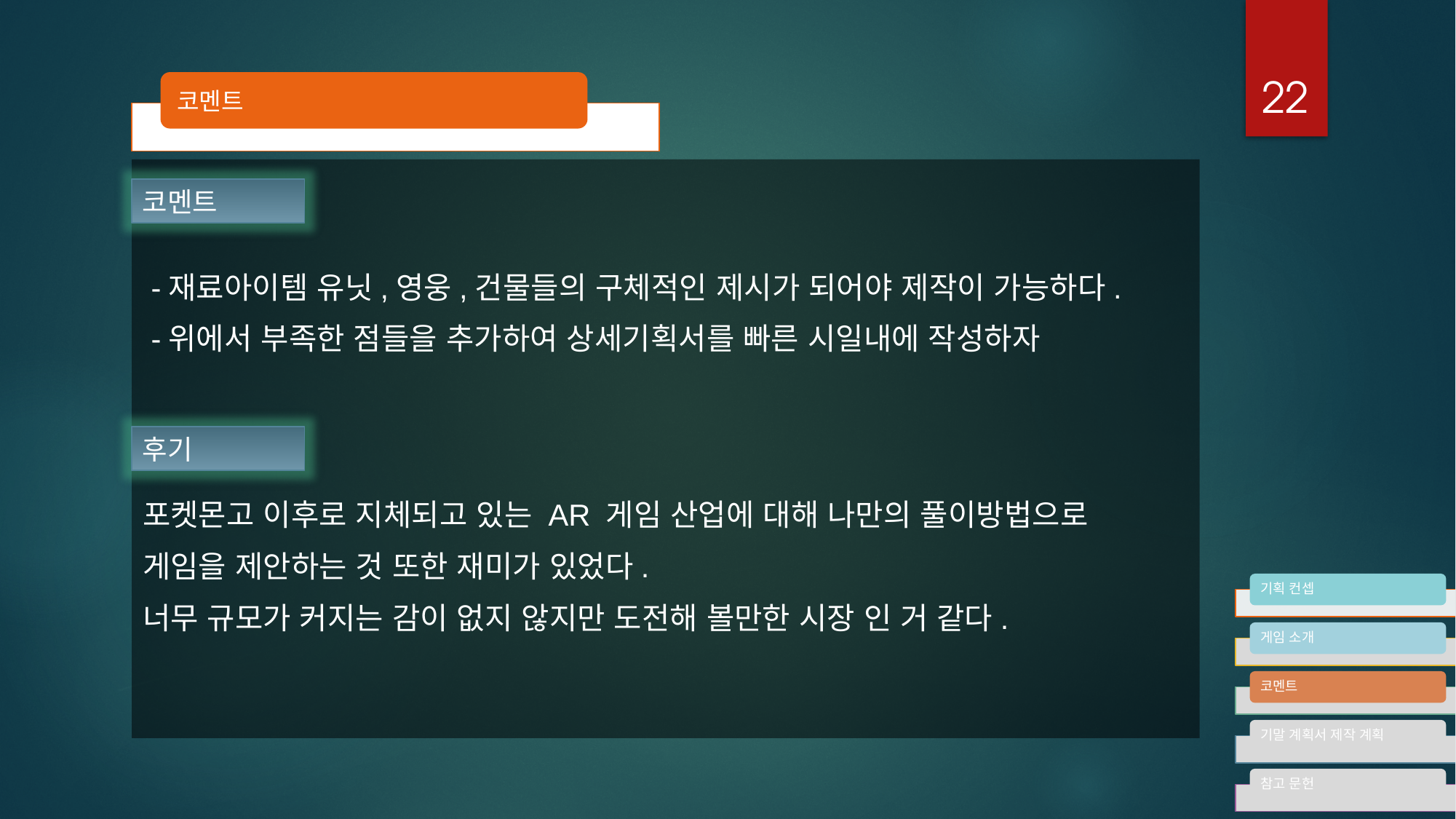

22

코멘트

 -재료아이템 유닛,영웅,건물들의 구체적인 제시가 되어야 제작이 가능하다.
 -위에서 부족한 점들을 추가하여 상세기획서를 빠른 시일내에 작성하자

포켓몬고 이후로 지체되고 있는 AR 게임 산업에 대해 나만의 풀이방법으로
게임을 제안하는 것 또한 재미가 있었다.
너무 규모가 커지는 감이 없지 않지만 도전해 볼만한 시장 인 거 같다.
코멘트
후기
기획 컨셉
게임 소개
코멘트
기말 계획서 제작 계획
참고 문헌